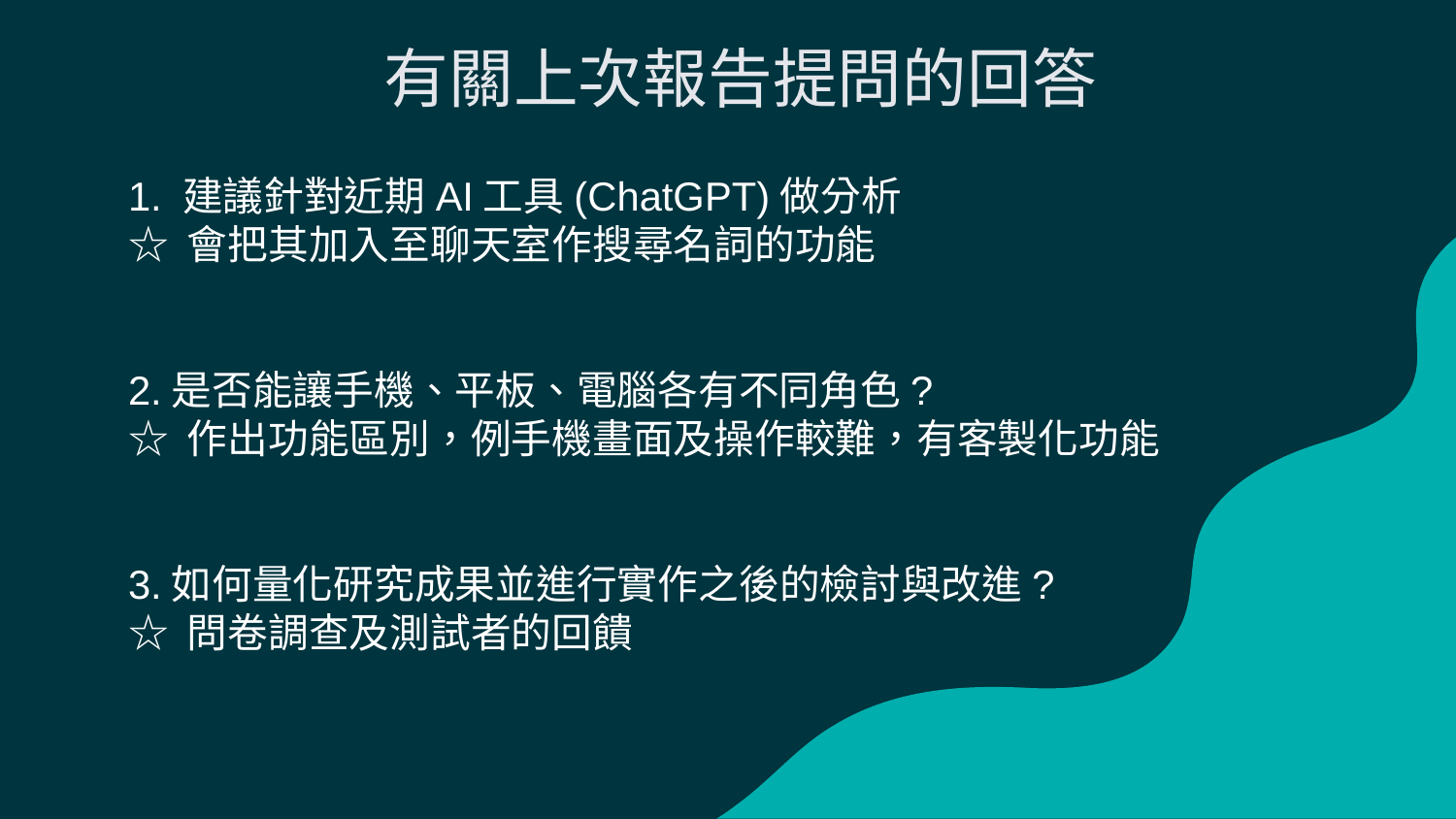

# 有關上次報告提問的回答
1. 建議針對近期AI工具(ChatGPT)做分析
☆ 會把其加入至聊天室作搜尋名詞的功能

2.是否能讓手機、平板、電腦各有不同角色?
☆ 作出功能區別，例手機畫面及操作較難，有客製化功能

3.如何量化研究成果並進行實作之後的檢討與改進?
☆ 問卷調查及測試者的回饋